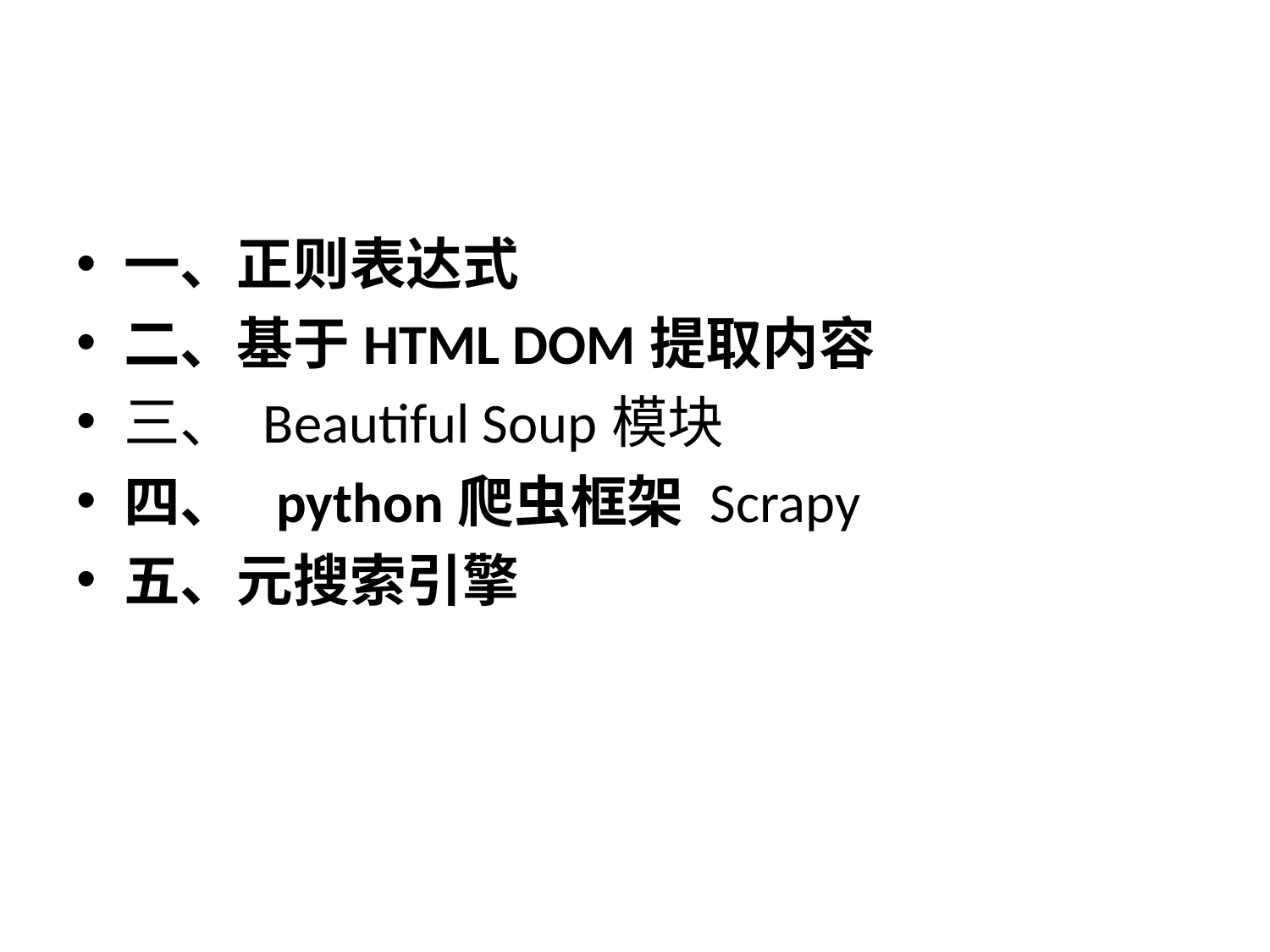

#
一、正则表达式
二、基于HTML DOM提取内容
三、 Beautiful Soup模块
四、  python爬虫框架 Scrapy
五、元搜索引擎